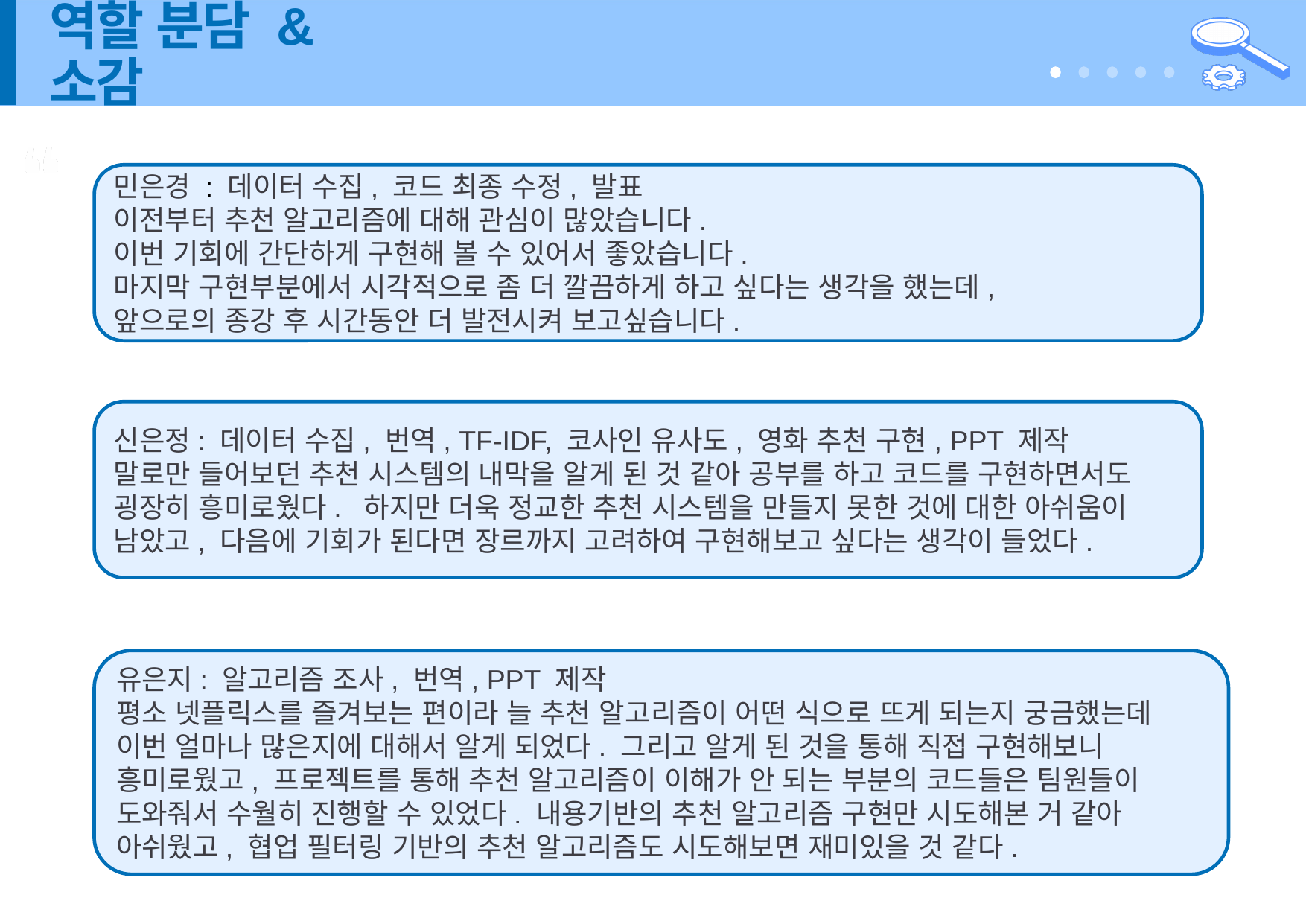

# 역할 분담 & 소감

민은경 : 데이터 수집, 코드 최종 수정, 발표
이전부터 추천 알고리즘에 대해 관심이 많았습니다.
이번 기회에 간단하게 구현해 볼 수 있어서 좋았습니다.
마지막 구현부분에서 시각적으로 좀 더 깔끔하게 하고 싶다는 생각을 했는데,
앞으로의 종강 후 시간동안 더 발전시켜 보고싶습니다.

신은정: 데이터 수집, 번역, TF-IDF, 코사인 유사도, 영화 추천 구현, PPT 제작
말로만 들어보던 추천 시스템의 내막을 알게 된 것 같아 공부를 하고 코드를 구현하면서도 굉장히 흥미로웠다.  하지만 더욱 정교한 추천 시스템을 만들지 못한 것에 대한 아쉬움이 남았고, 다음에 기회가 된다면 장르까지 고려하여 구현해보고 싶다는 생각이 들었다.

유은지: 알고리즘 조사, 번역, PPT 제작
평소 넷플릭스를 즐겨보는 편이라 늘 추천 알고리즘이 어떤 식으로 뜨게 되는지 궁금했는데 이번 얼마나 많은지에 대해서 알게 되었다. 그리고 알게 된 것을 통해 직접 구현해보니 흥미로웠고, 프로젝트를 통해 추천 알고리즘이 이해가 안 되는 부분의 코드들은 팀원들이 도와줘서 수월히 진행할 수 있었다. 내용기반의 추천 알고리즘 구현만 시도해본 거 같아 아쉬웠고, 협업 필터링 기반의 추천 알고리즘도 시도해보면 재미있을 것 같다.